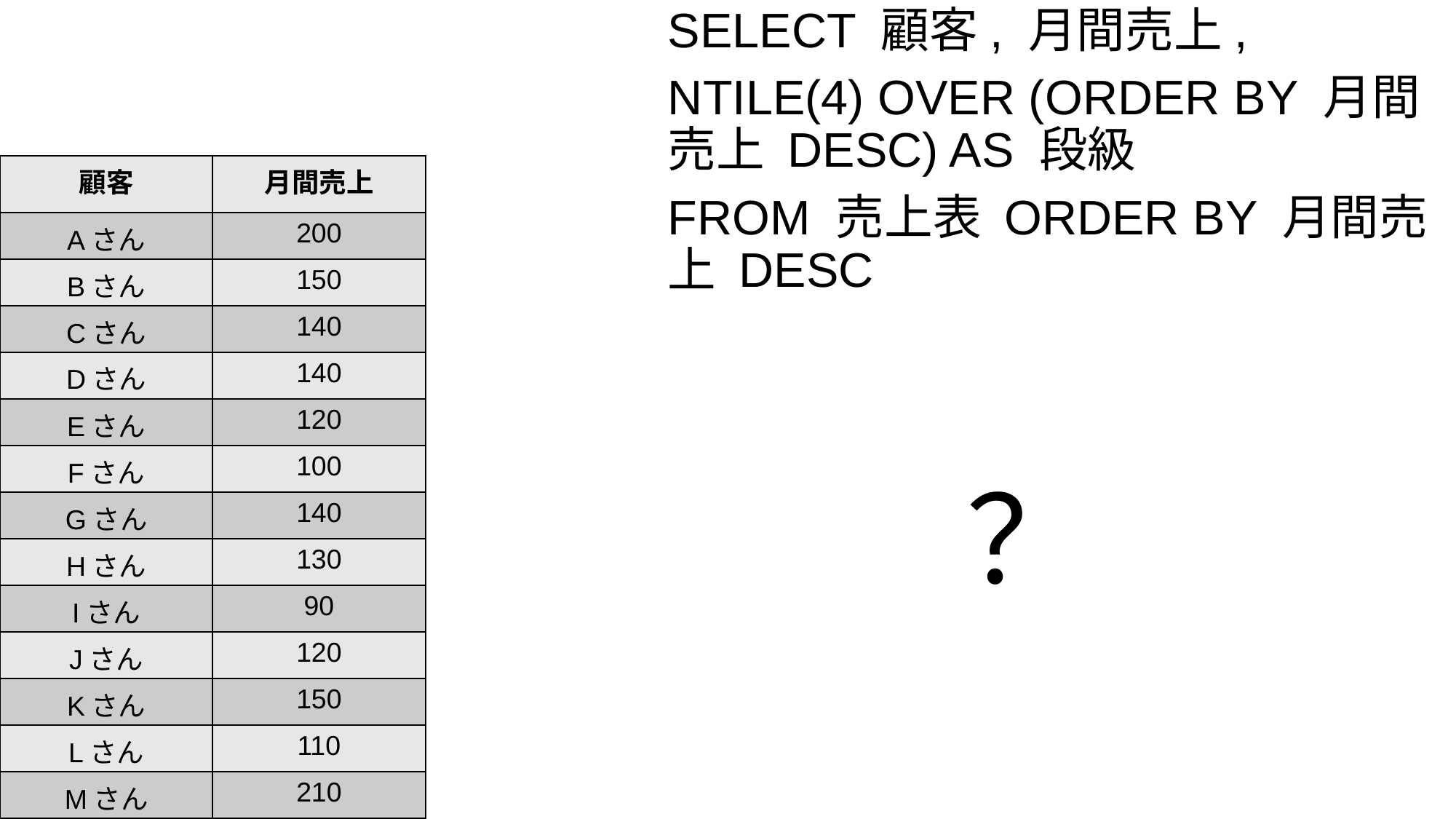

SELECT 顧客, 月間売上,
NTILE(4) OVER (ORDER BY 月間売上 DESC) AS 段級
FROM 売上表 ORDER BY 月間売上 DESC
| 顧客 | 月間売上 |
| --- | --- |
| Aさん | 200 |
| Bさん | 150 |
| Cさん | 140 |
| Dさん | 140 |
| Eさん | 120 |
| Fさん | 100 |
| Gさん | 140 |
| Hさん | 130 |
| Iさん | 90 |
| Jさん | 120 |
| Kさん | 150 |
| Lさん | 110 |
| Mさん | 210 |
？